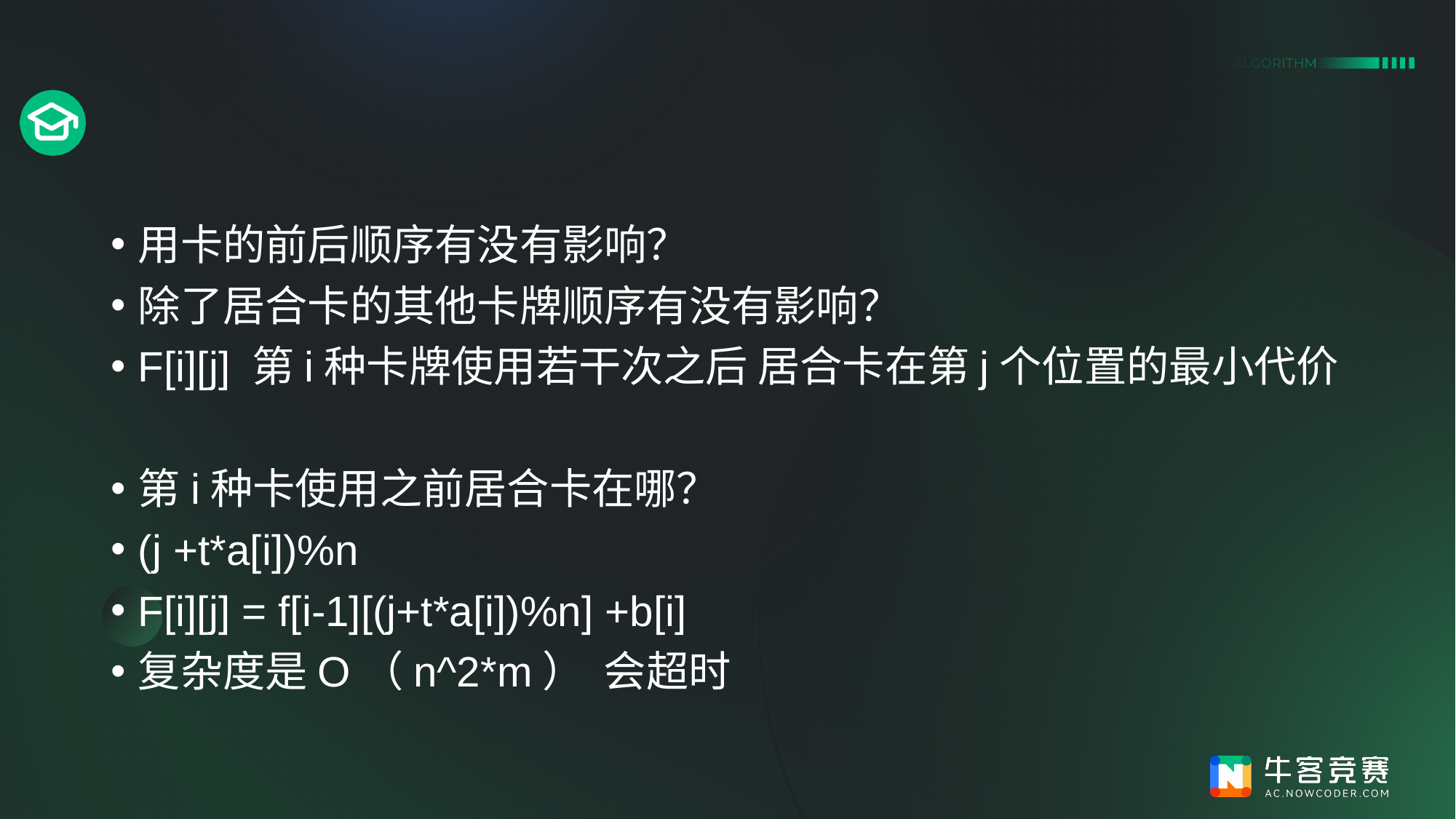

#
用卡的前后顺序有没有影响？
除了居合卡的其他卡牌顺序有没有影响？
F[i][j] 第i种卡牌使用若干次之后 居合卡在第j个位置的最小代价

第i种卡使用之前居合卡在哪？
(j +t*a[i])%n
F[i][j] = f[i-1][(j+t*a[i])%n] +b[i]
复杂度是O（n^2*m）  会超时